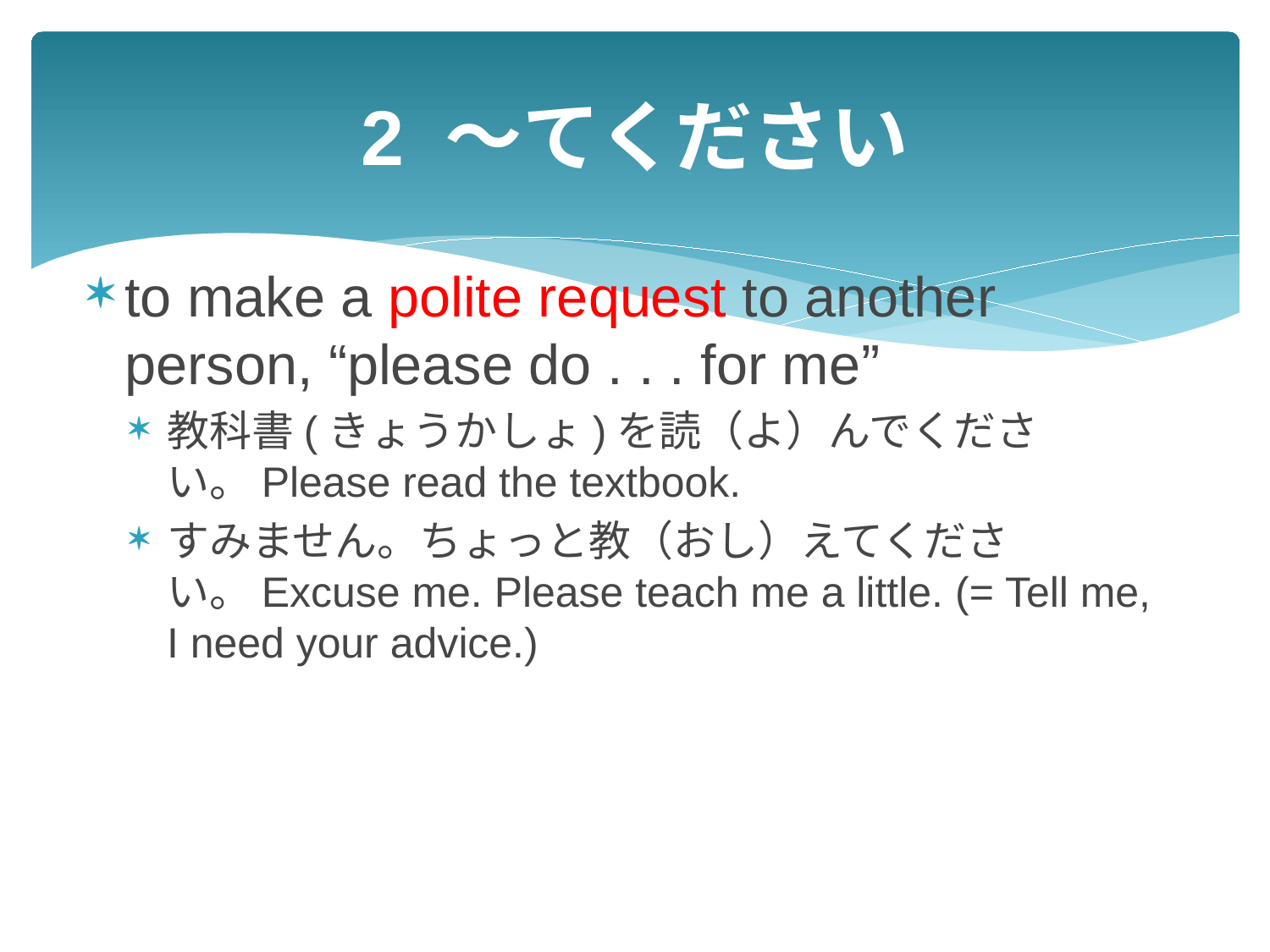

# 2 ～てください
to make a polite request to another person, “please do . . . for me”
教科書(きょうかしょ)を読（よ）んでください。Please read the textbook.
すみません。ちょっと教（おし）えてください。Excuse me. Please teach me a little. (= Tell me, I need your advice.)